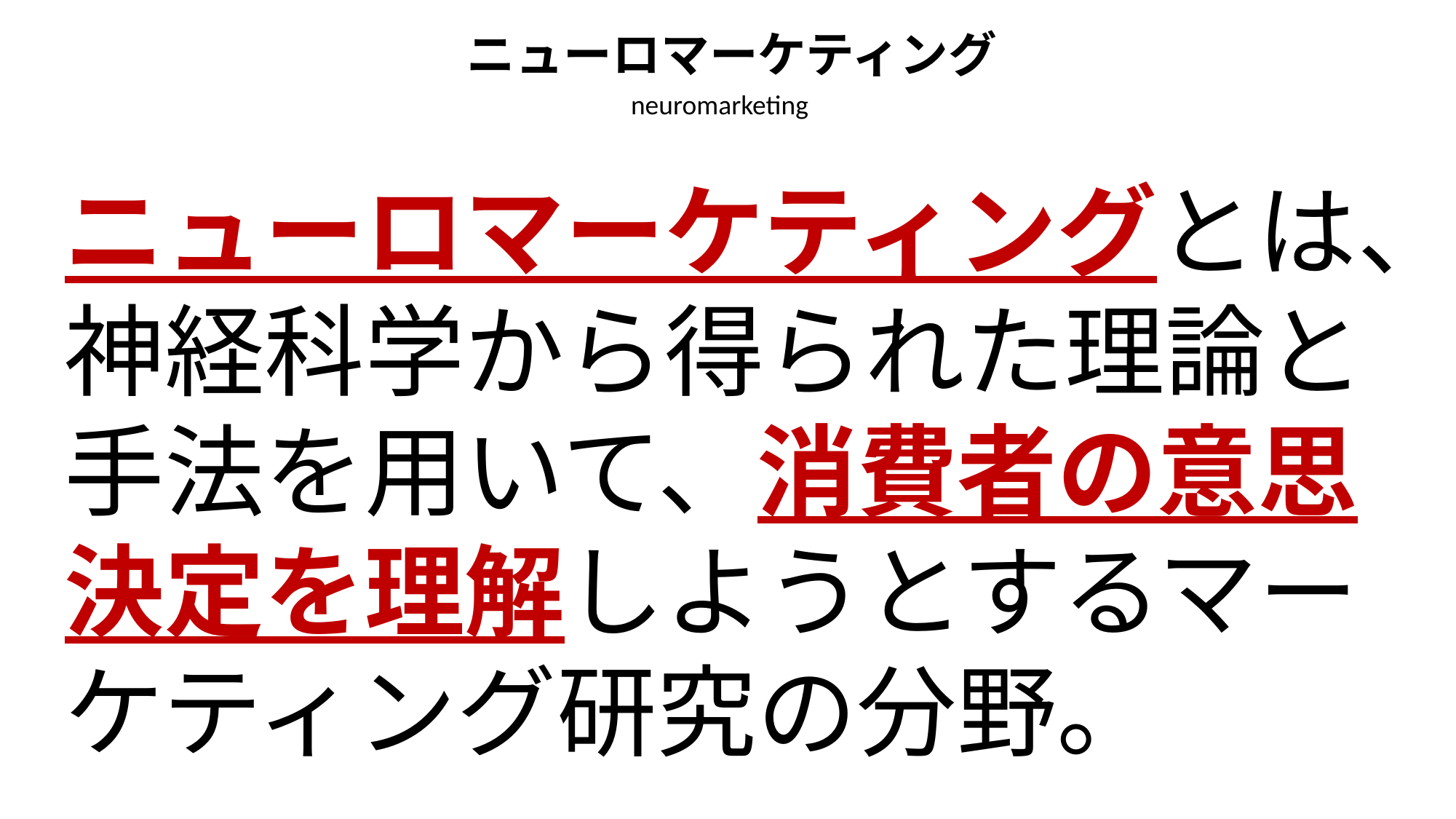

ニューロマーケティング
neuromarketing
ニューロマーケティングとは、神経科学から得られた理論と手法を用いて、消費者の意思決定を理解しようとするマーケティング研究の分野。